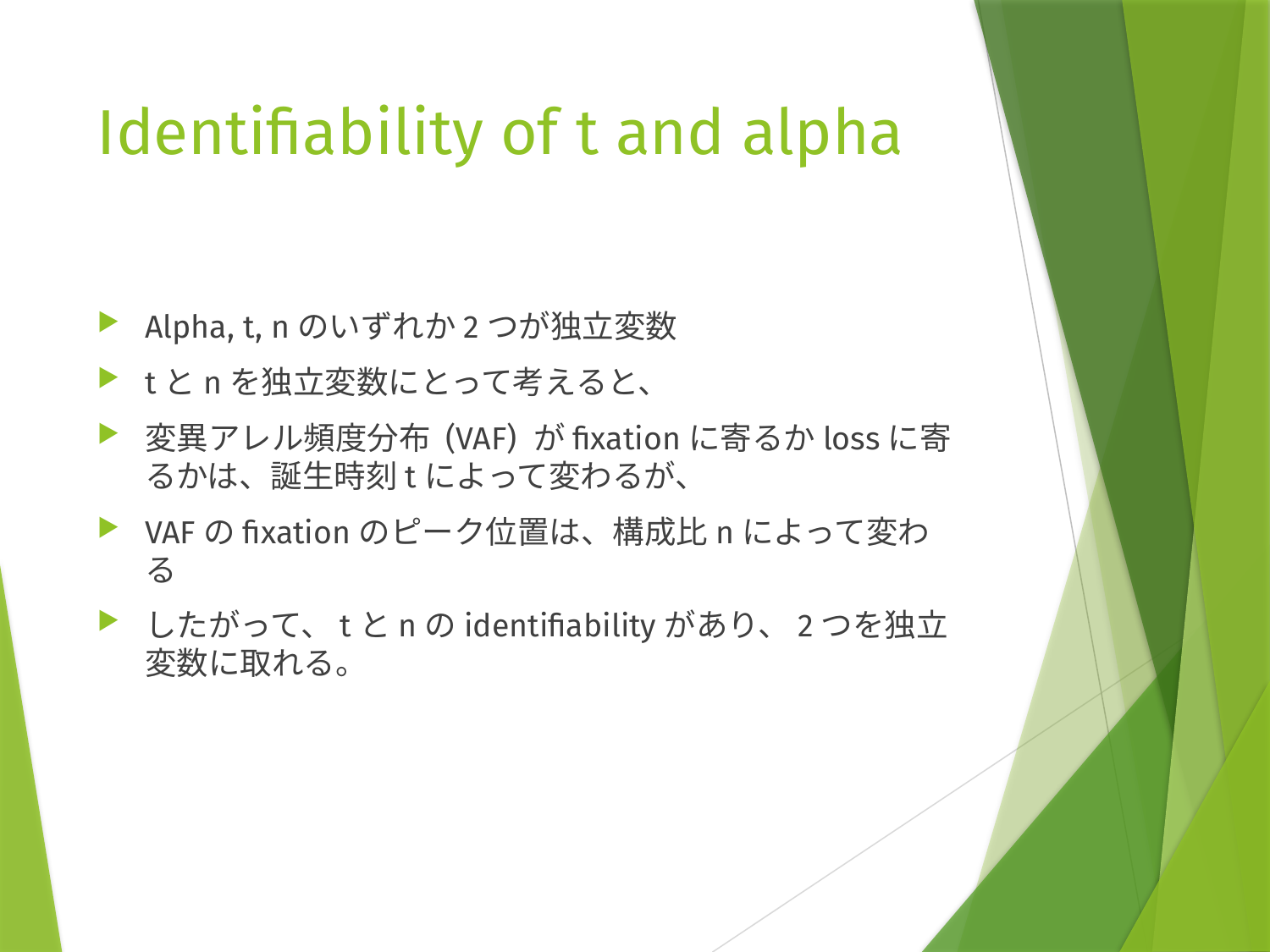

# Identifiability of t and alpha
Alpha, t, nのいずれか2つが独立変数
tとnを独立変数にとって考えると、
変異アレル頻度分布 (VAF) がfixationに寄るかlossに寄るかは、誕生時刻tによって変わるが、
VAFのfixationのピーク位置は、構成比nによって変わる
したがって、tとnのidentifiabilityがあり、2つを独立変数に取れる。